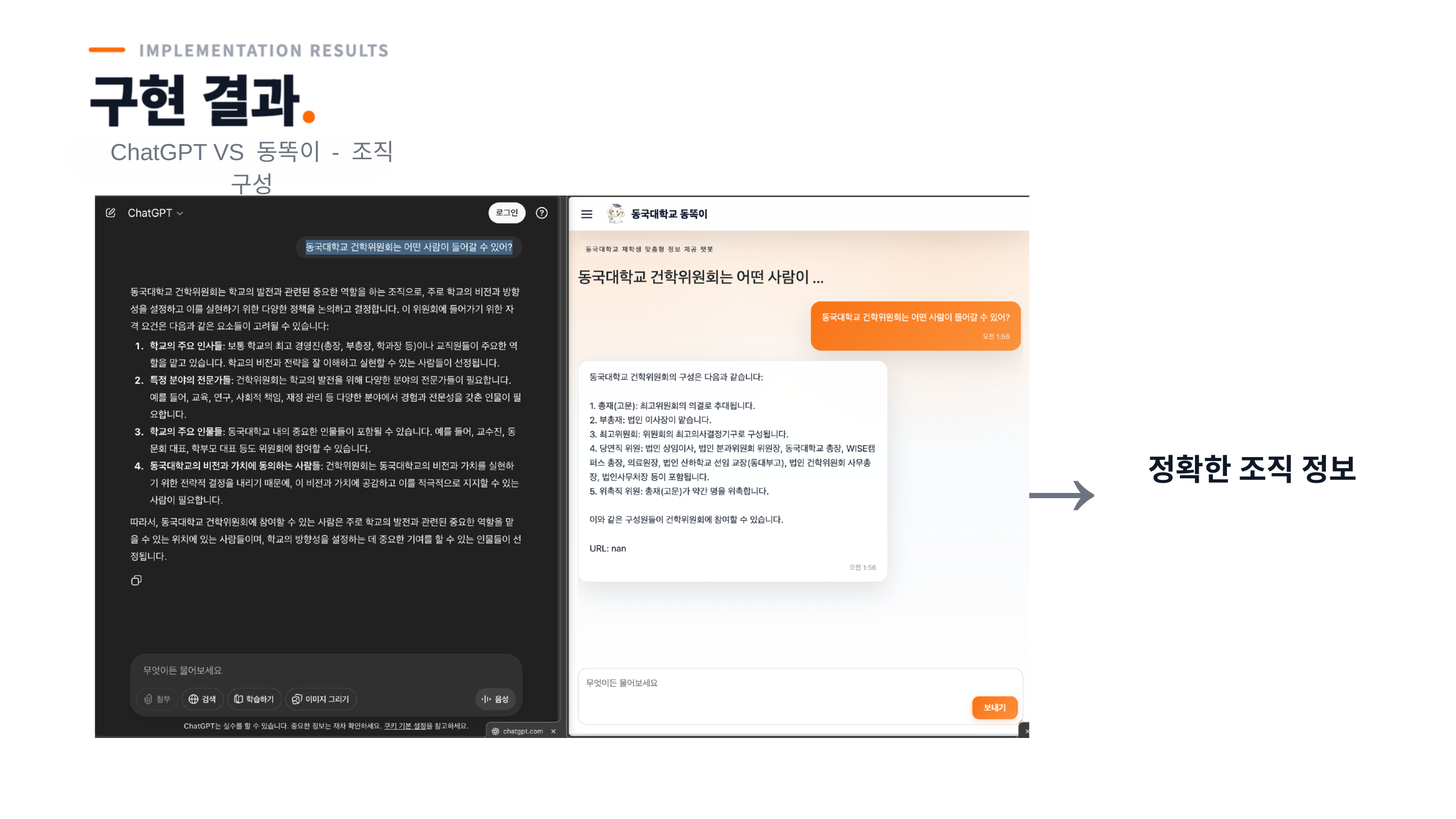

ChatGPT VS 동똑이 - 조직 구성

→
정확한 조직 정보